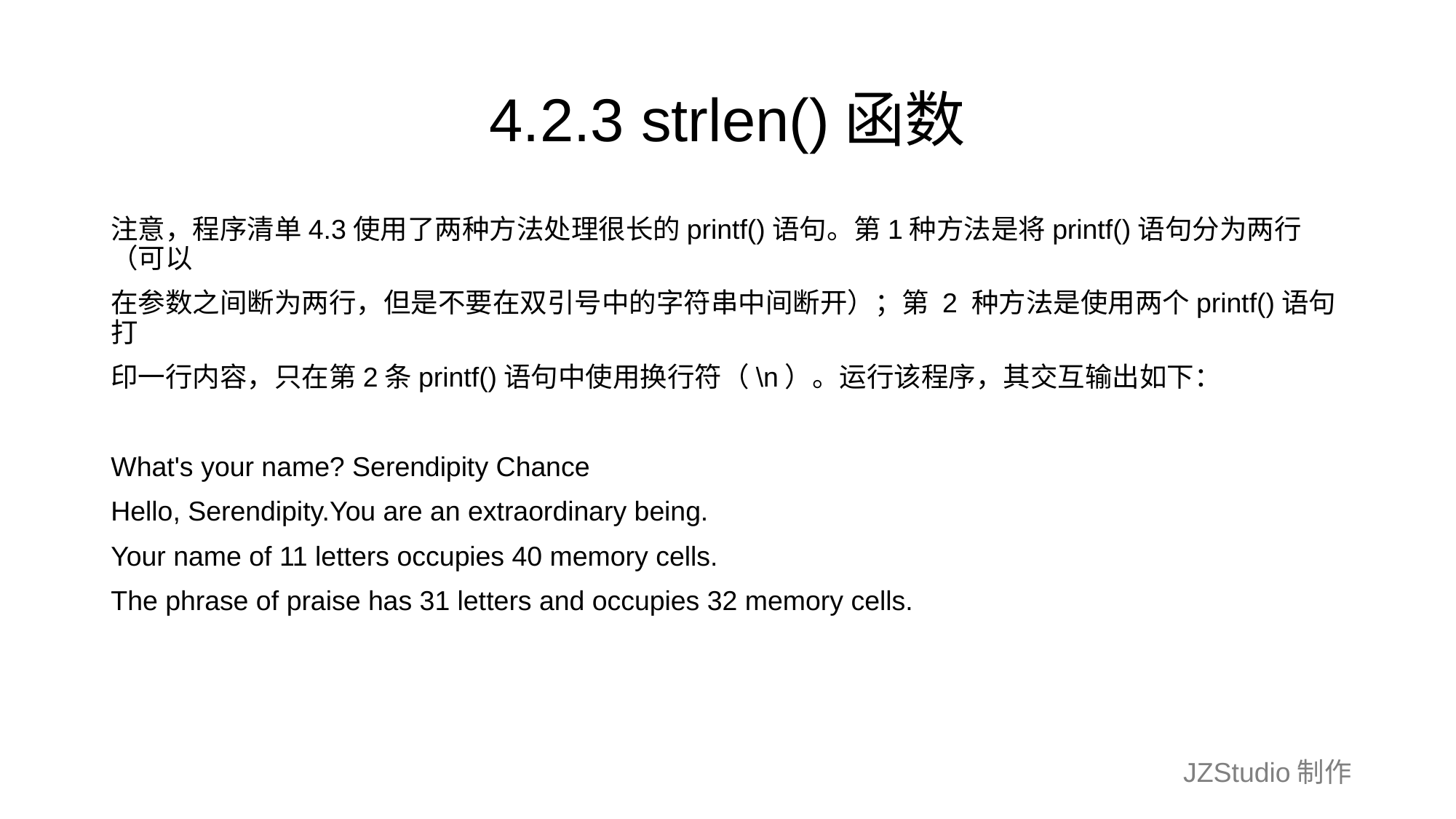

# 4.2.3 strlen()函数
注意，程序清单4.3使用了两种方法处理很长的printf()语句。第1种方法是将printf()语句分为两行（可以
在参数之间断为两行，但是不要在双引号中的字符串中间断开）；第 2 种方法是使用两个printf()语句打
印一行内容，只在第2条printf()语句中使用换行符（\n）。运行该程序，其交互输出如下：

What's your name? Serendipity Chance
Hello, Serendipity.You are an extraordinary being.
Your name of 11 letters occupies 40 memory cells.
The phrase of praise has 31 letters and occupies 32 memory cells.